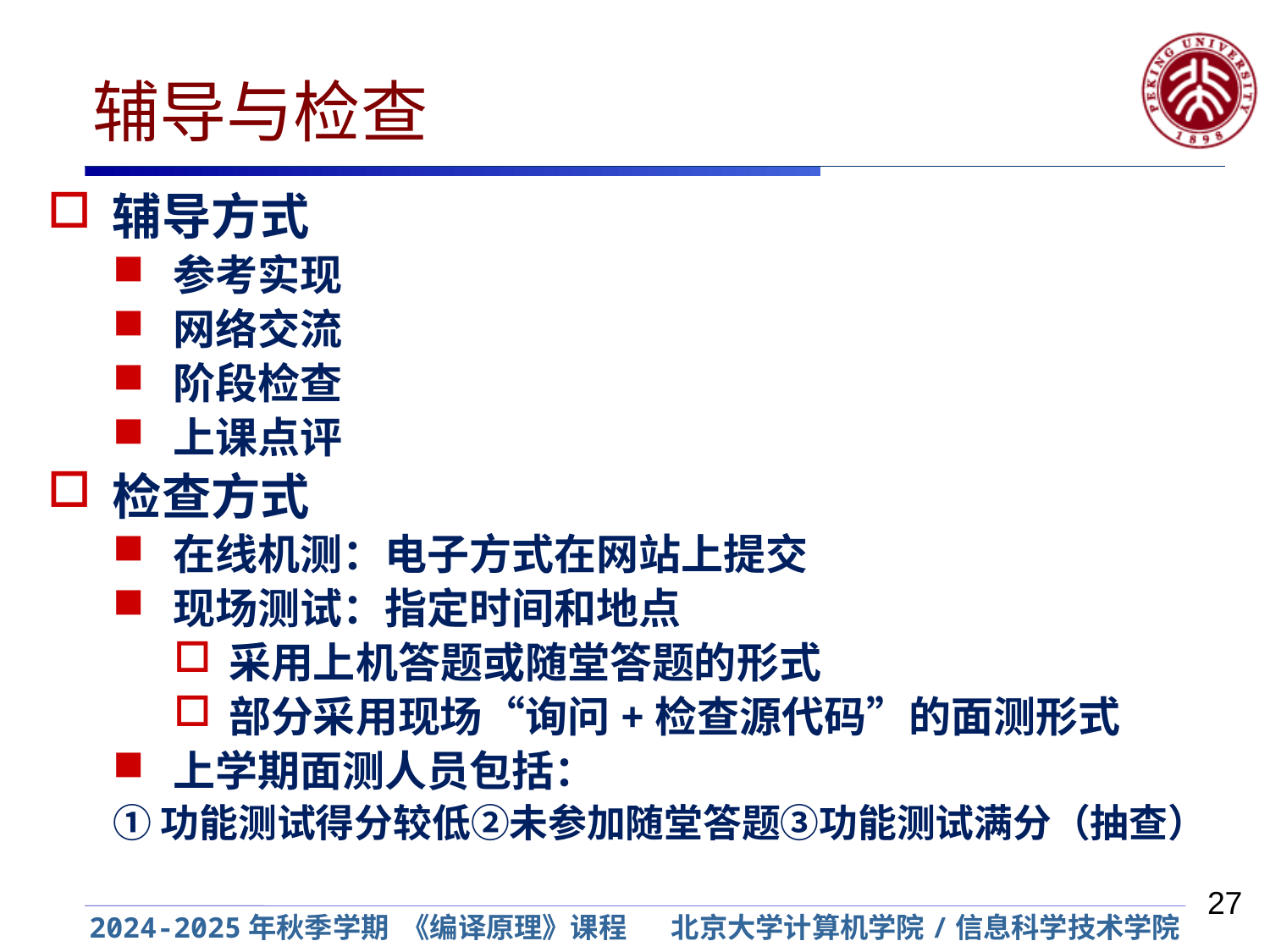

# 辅导与检查
辅导方式
参考实现
网络交流
阶段检查
上课点评
检查方式
在线机测：电子方式在网站上提交
现场测试：指定时间和地点
采用上机答题或随堂答题的形式
部分采用现场“询问+检查源代码”的面测形式
上学期面测人员包括：
①功能测试得分较低②未参加随堂答题③功能测试满分（抽查）